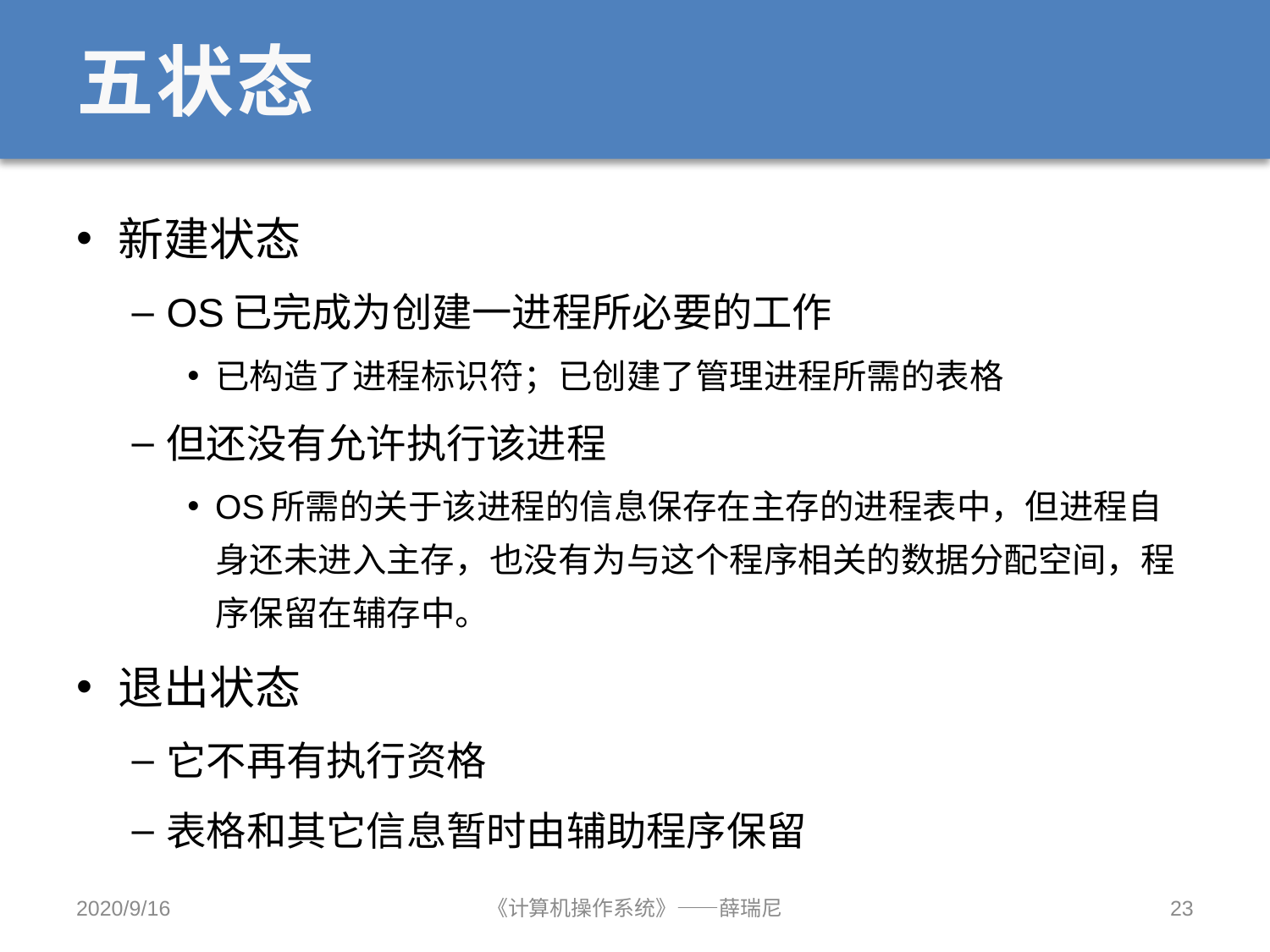

# 五状态
新建状态
OS已完成为创建一进程所必要的工作
已构造了进程标识符；已创建了管理进程所需的表格
但还没有允许执行该进程
OS所需的关于该进程的信息保存在主存的进程表中，但进程自身还未进入主存，也没有为与这个程序相关的数据分配空间，程序保留在辅存中。
退出状态
它不再有执行资格
表格和其它信息暂时由辅助程序保留

2020/9/16
《计算机操作系统》——薛瑞尼
23